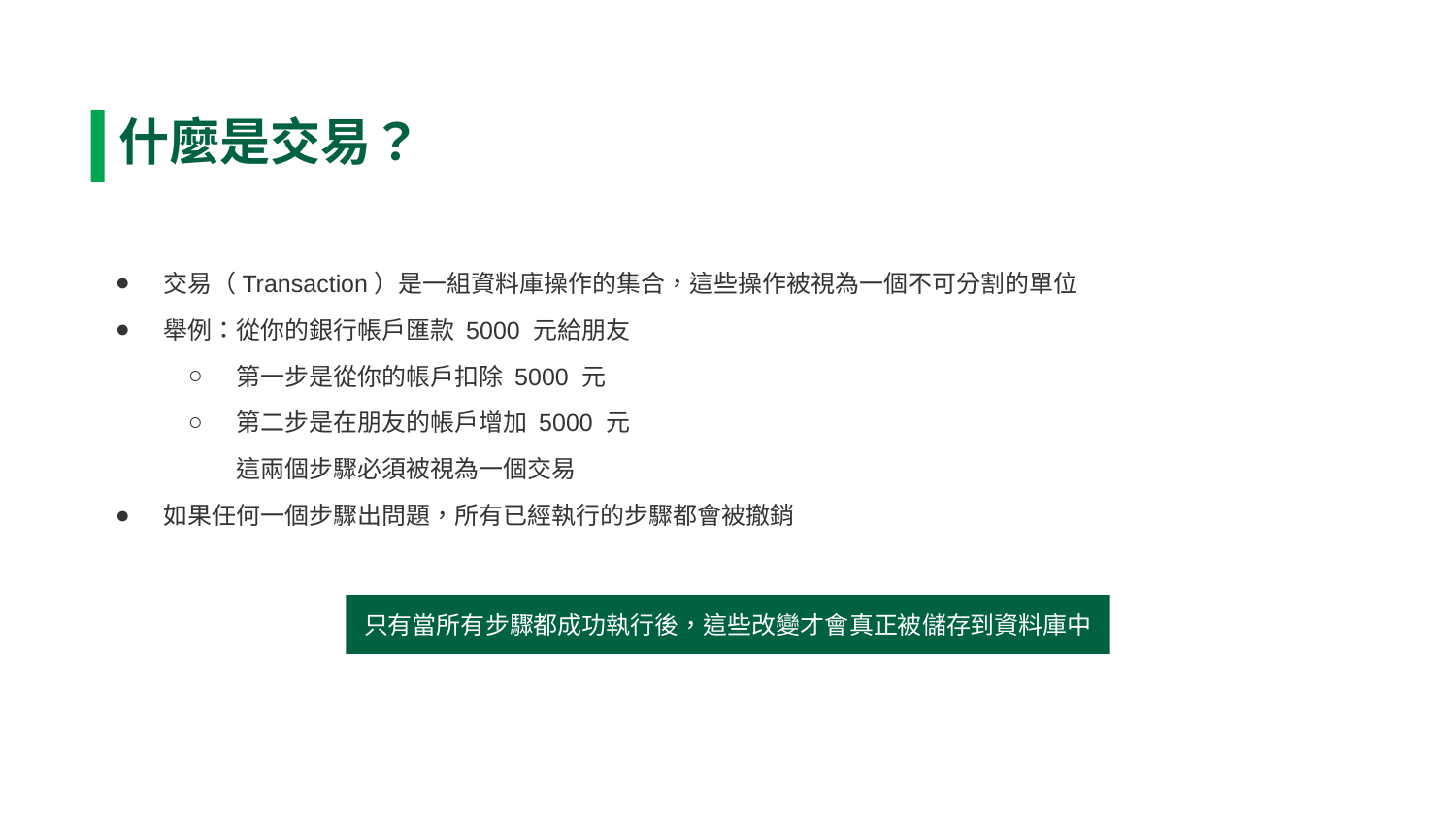

什麼是交易？
交易（Transaction）是一組資料庫操作的集合，這些操作被視為一個不可分割的單位
舉例：從你的銀行帳戶匯款 5000 元給朋友
第一步是從你的帳戶扣除 5000 元
第二步是在朋友的帳戶增加 5000 元
這兩個步驟必須被視為一個交易
如果任何一個步驟出問題，所有已經執行的步驟都會被撤銷
只有當所有步驟都成功執行後，這些改變才會真正被儲存到資料庫中